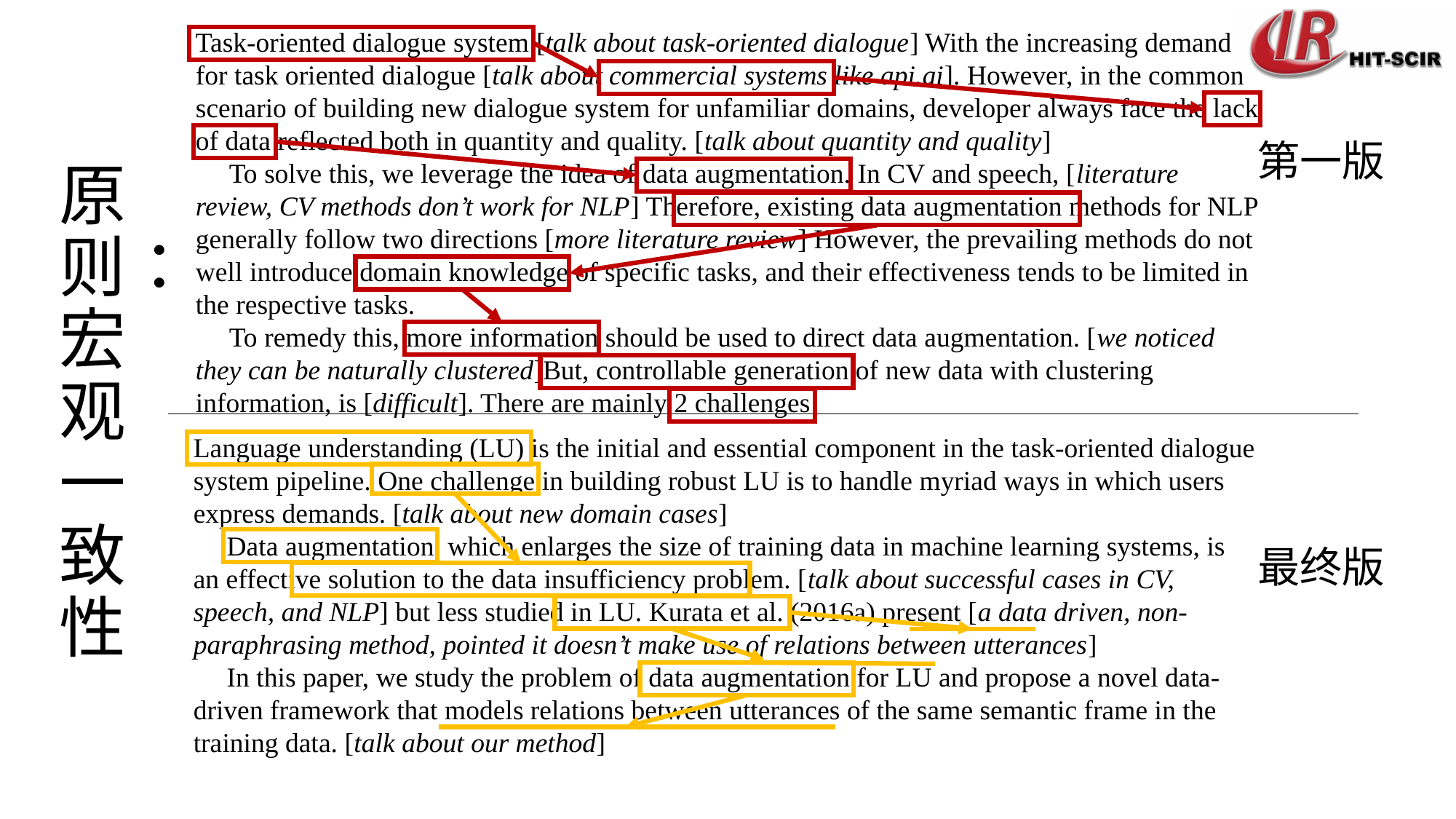

Task-oriented dialogue system [talk about task-oriented dialogue] With the increasing demand for task oriented dialogue [talk about commercial systems like api.ai]. However, in the common scenario of building new dialogue system for unfamiliar domains, developer always face the lack of data reflected both in quantity and quality. [talk about quantity and quality]
To solve this, we leverage the idea of data augmentation. In CV and speech, [literature review, CV methods don’t work for NLP] Therefore, existing data augmentation methods for NLP generally follow two directions [more literature review] However, the prevailing methods do not well introduce domain knowledge of specific tasks, and their effectiveness tends to be limited in the respective tasks.
To remedy this, more information should be used to direct data augmentation. [we noticed they can be naturally clustered]But, controllable generation of new data with clustering information, is [difficult]. There are mainly 2 challenges

# 原则：宏观一致性

第一版

Language understanding (LU) is the initial and essential component in the task-oriented dialogue system pipeline. One challenge in building robust LU is to handle myriad ways in which users express demands. [talk about new domain cases]
Data augmentation, which enlarges the size of training data in machine learning systems, is an effective solution to the data insufficiency problem. [talk about successful cases in CV, speech, and NLP] but less studied in LU. Kurata et al. (2016a) present [a data driven, non-paraphrasing method, pointed it doesn’t make use of relations between utterances]
In this paper, we study the problem of data augmentation for LU and propose a novel data-driven framework that models relations between utterances of the same semantic frame in the training data. [talk about our method]

最终版